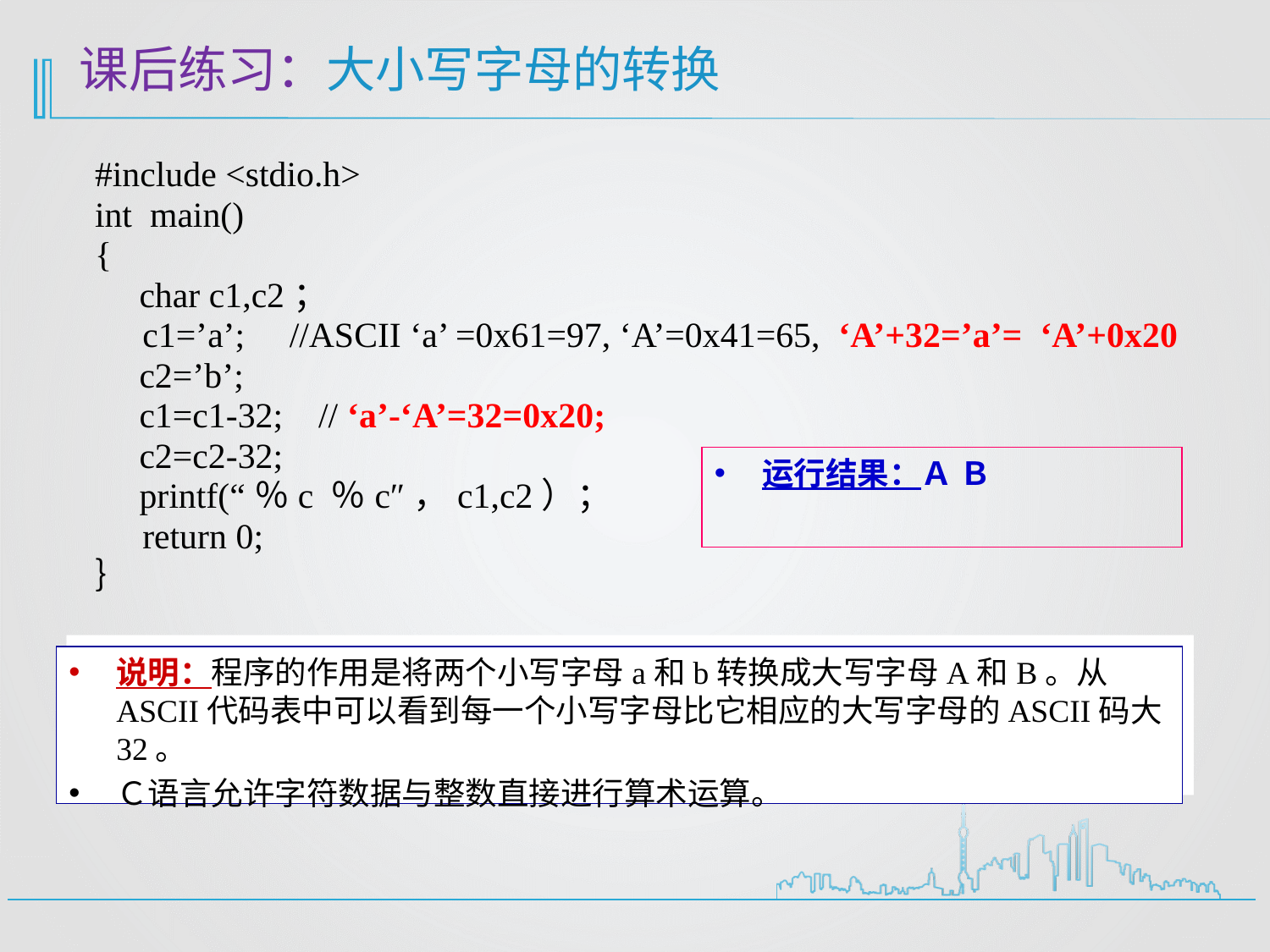

课后练习：大小写字母的转换
# #include <stdio.h> int  main() { char c1,c2； c1=’a’;     //ASCII ‘a’ =0x61=97, ‘A’=0x41=65,  ‘A’+32=’a’=  ‘A’+0x20 c2=’b’; c1=c1-32;    // ‘a’-‘A’=32=0x20; c2=c2-32; printf(“％c ％c″，c1,c2）； return 0; ｝
运行结果：Ａ Ｂ

说明：程序的作用是将两个小写字母a和b转换成大写字母A和B。从ASCII代码表中可以看到每一个小写字母比它相应的大写字母的ASCII码大32。
Ｃ语言允许字符数据与整数直接进行算术运算。